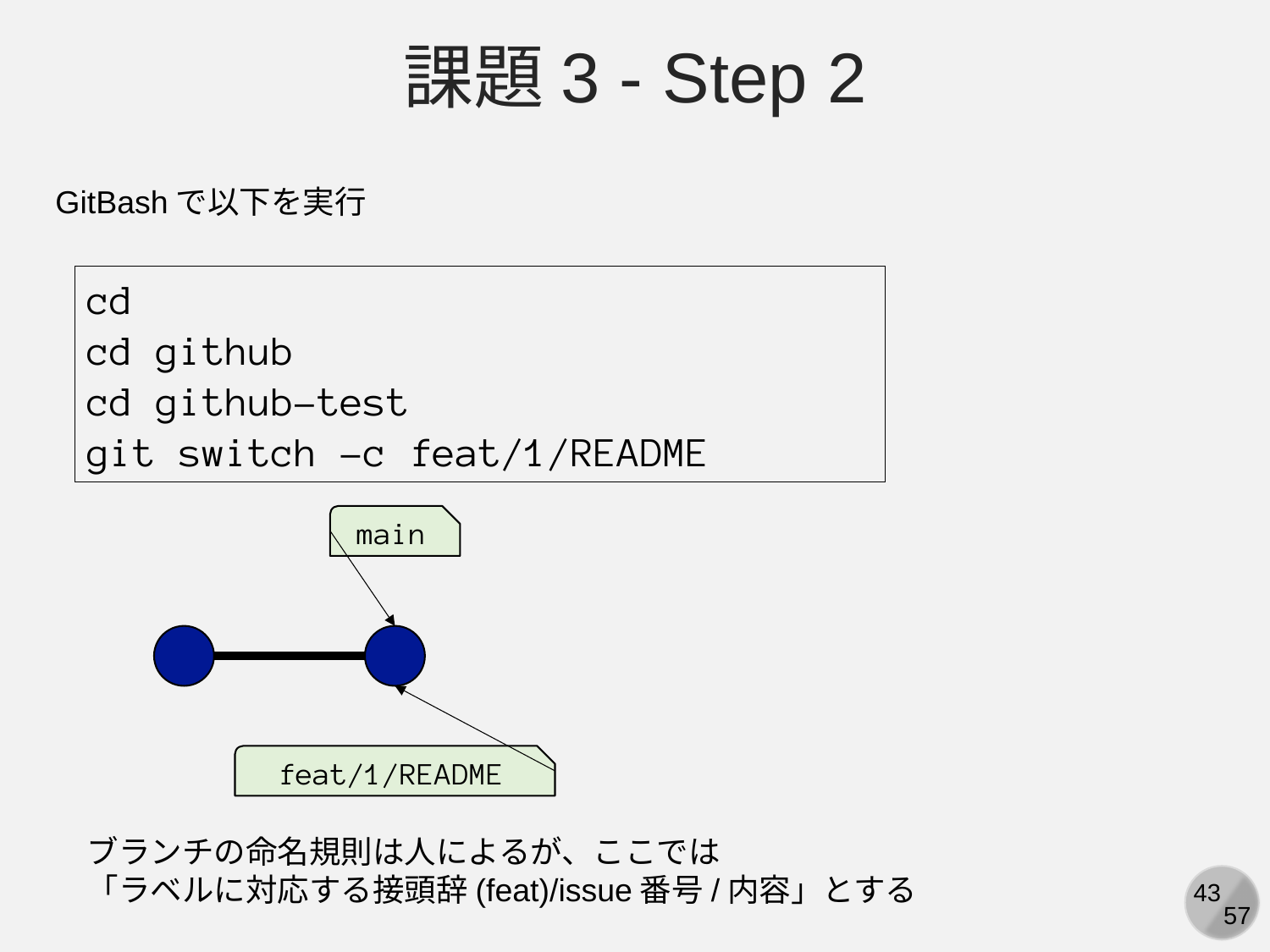

課題3 - Step 2
GitBashで以下を実行
cd
cd github
cd github-test
git switch -c feat/1/README
main

feat/1/README
ブランチの命名規則は人によるが、ここでは
「ラベルに対応する接頭辞(feat)/issue番号/内容」とする